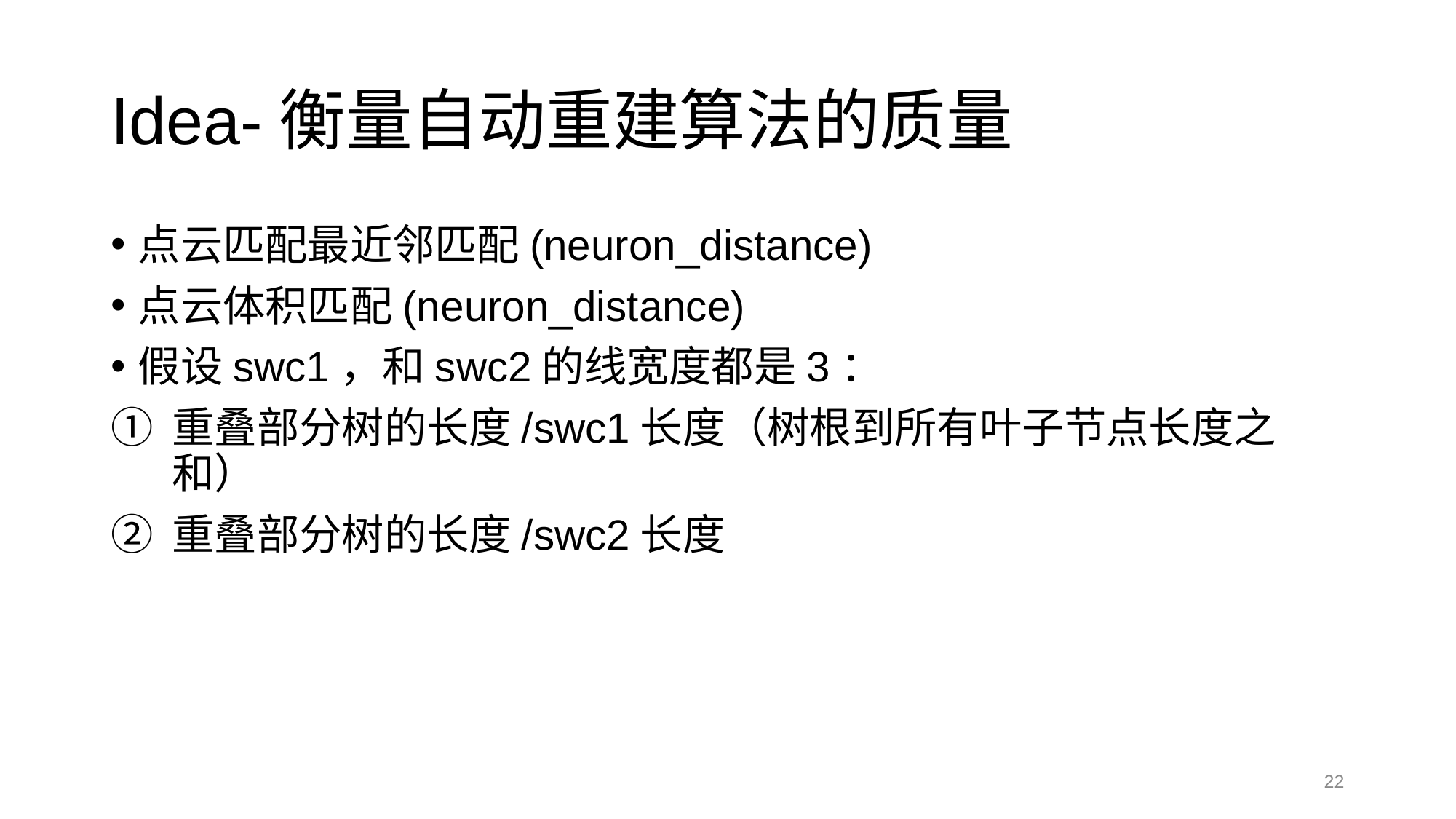

# Idea-衡量自动重建算法的质量
点云匹配最近邻匹配(neuron_distance)
点云体积匹配(neuron_distance)
假设swc1，和swc2的线宽度都是3：
重叠部分树的长度/swc1长度（树根到所有叶子节点长度之和）
重叠部分树的长度/swc2长度

22